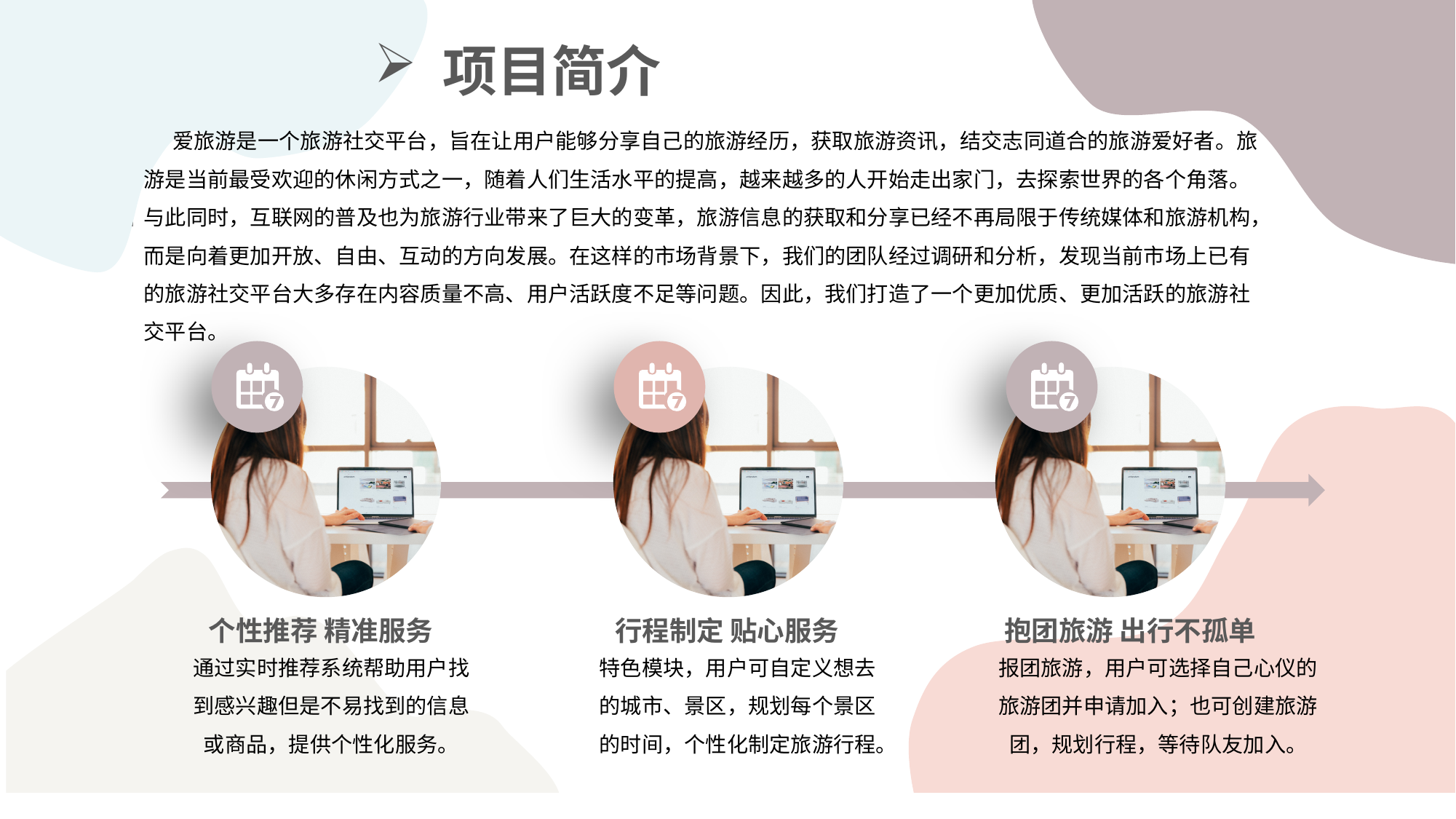

项目简介
     爱旅游是一个旅游社交平台，旨在让用户能够分享自己的旅游经历，获取旅游资讯，结交志同道合的旅游爱好者。旅游是当前最受欢迎的休闲方式之一，随着人们生活水平的提高，越来越多的人开始走出家门，去探索世界的各个角落。与此同时，互联网的普及也为旅游行业带来了巨大的变革，旅游信息的获取和分享已经不再局限于传统媒体和旅游机构，而是向着更加开放、自由、互动的方向发展。在这样的市场背景下，我们的团队经过调研和分析，发现当前市场上已有的旅游社交平台大多存在内容质量不高、用户活跃度不足等问题。因此，我们打造了一个更加优质、更加活跃的旅游社交平台。

个性推荐 精准服务
行程制定 贴心服务
抱团旅游 出行不孤单
通过实时推荐系统帮助用户找到感兴趣但是不易找到的信息或商品，提供个性化服务。
特色模块，用户可自定义想去的城市、景区，规划每个景区的时间，个性化制定旅游行程。
报团旅游，用户可选择自己心仪的旅游团并申请加入；也可创建旅游团，规划行程，等待队友加入。